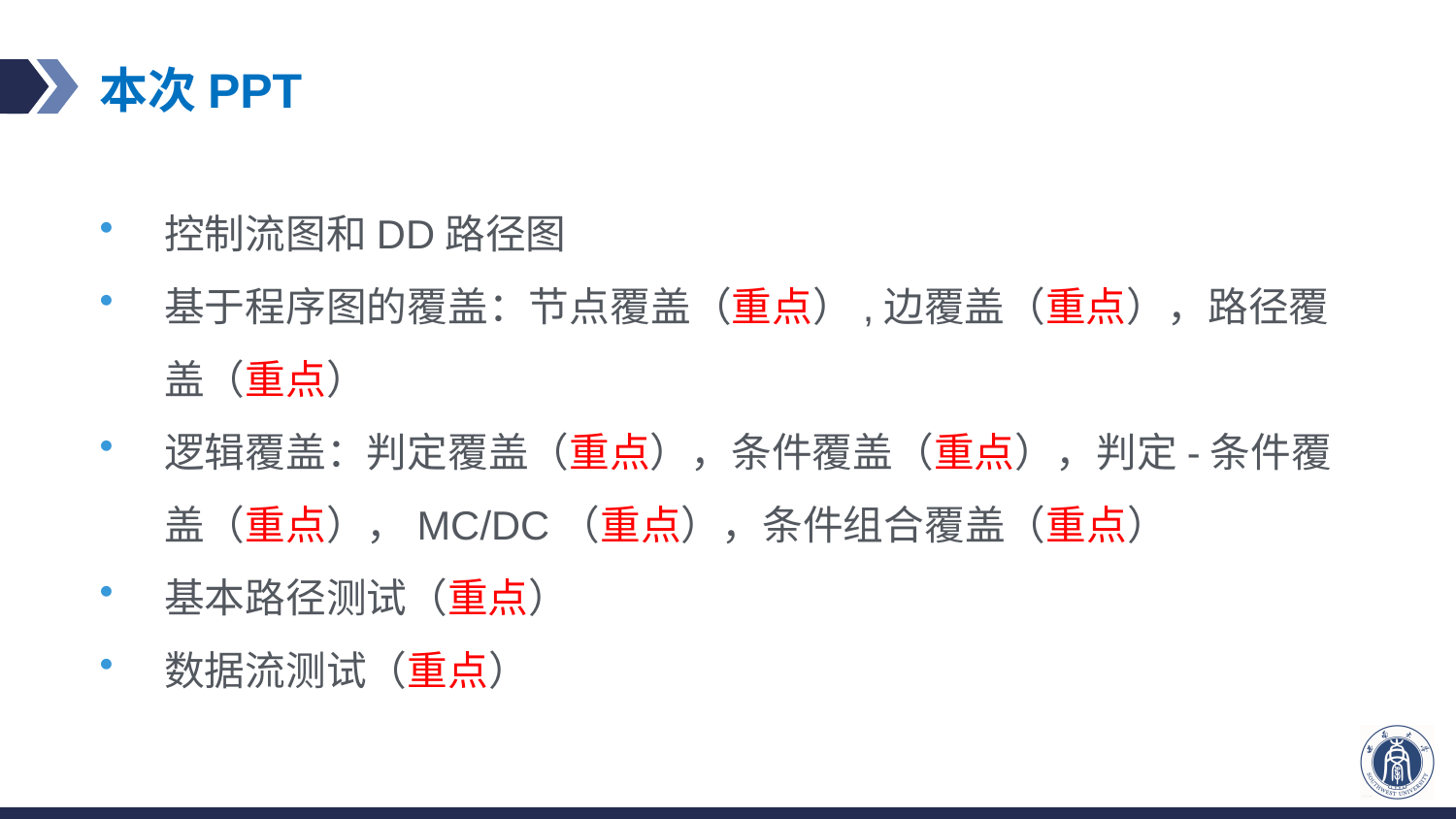

# 本次PPT
控制流图和DD路径图
基于程序图的覆盖：节点覆盖（重点）,边覆盖（重点），路径覆盖（重点）
逻辑覆盖：判定覆盖（重点），条件覆盖（重点），判定-条件覆盖（重点），MC/DC（重点），条件组合覆盖（重点）
基本路径测试（重点）
数据流测试（重点）